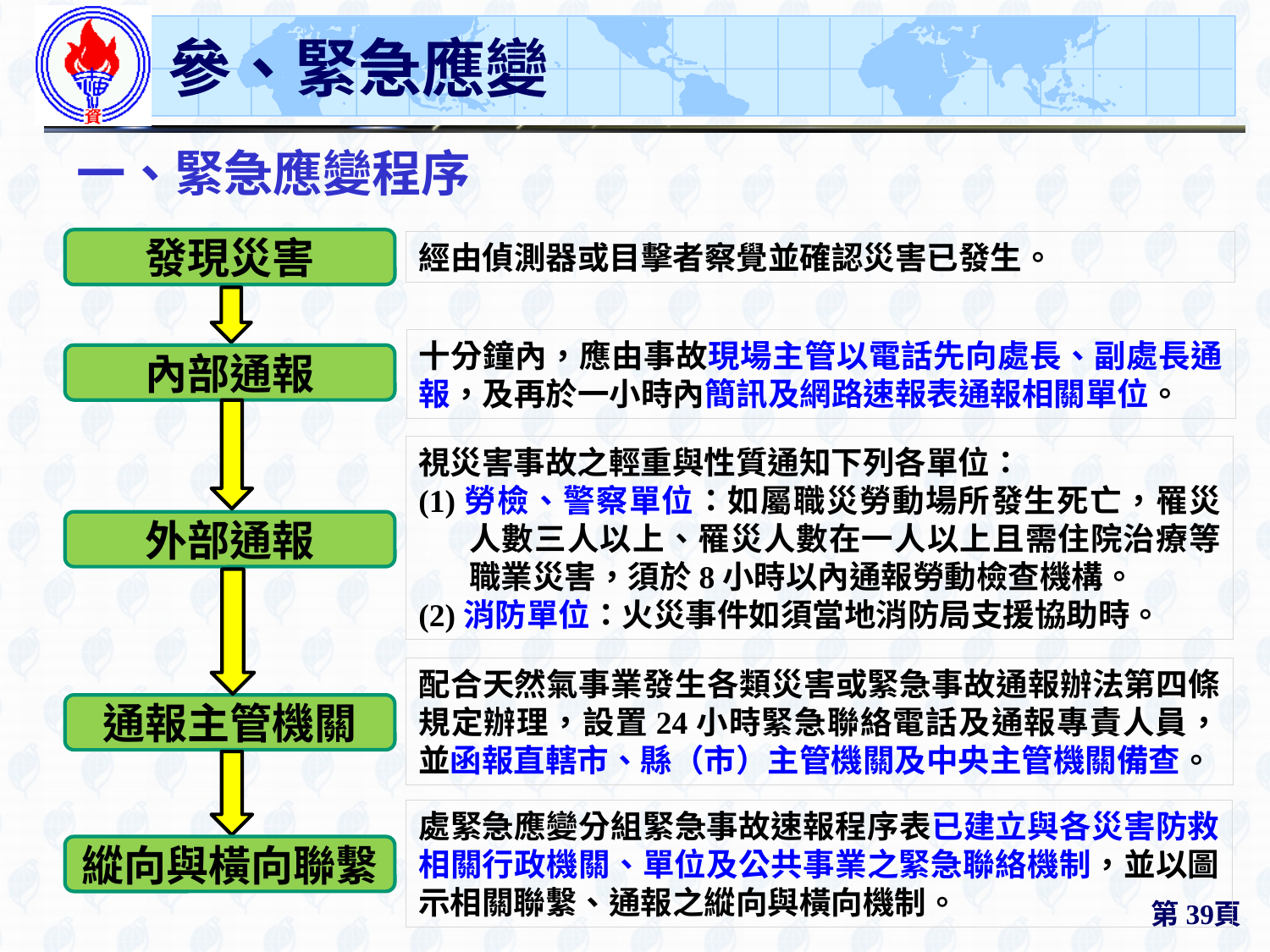

# 參、緊急應變
一、緊急應變程序
發現災害

內部通報

外部通報

通報主管機關

縱向與橫向聯繫
經由偵測器或目擊者察覺並確認災害已發生。
十分鐘內，應由事故現場主管以電話先向處長、副處長通報，及再於一小時內簡訊及網路速報表通報相關單位。
視災害事故之輕重與性質通知下列各單位：
(1)勞檢、警察單位：如屬職災勞動場所發生死亡，罹災人數三人以上、罹災人數在一人以上且需住院治療等職業災害，須於8小時以內通報勞動檢查機構。
(2)消防單位：火災事件如須當地消防局支援協助時。
配合天然氣事業發生各類災害或緊急事故通報辦法第四條規定辦理，設置24小時緊急聯絡電話及通報專責人員，並函報直轄市、縣（市）主管機關及中央主管機關備查。
處緊急應變分組緊急事故速報程序表已建立與各災害防救相關行政機關、單位及公共事業之緊急聯絡機制，並以圖示相關聯繫、通報之縱向與橫向機制。
第39頁